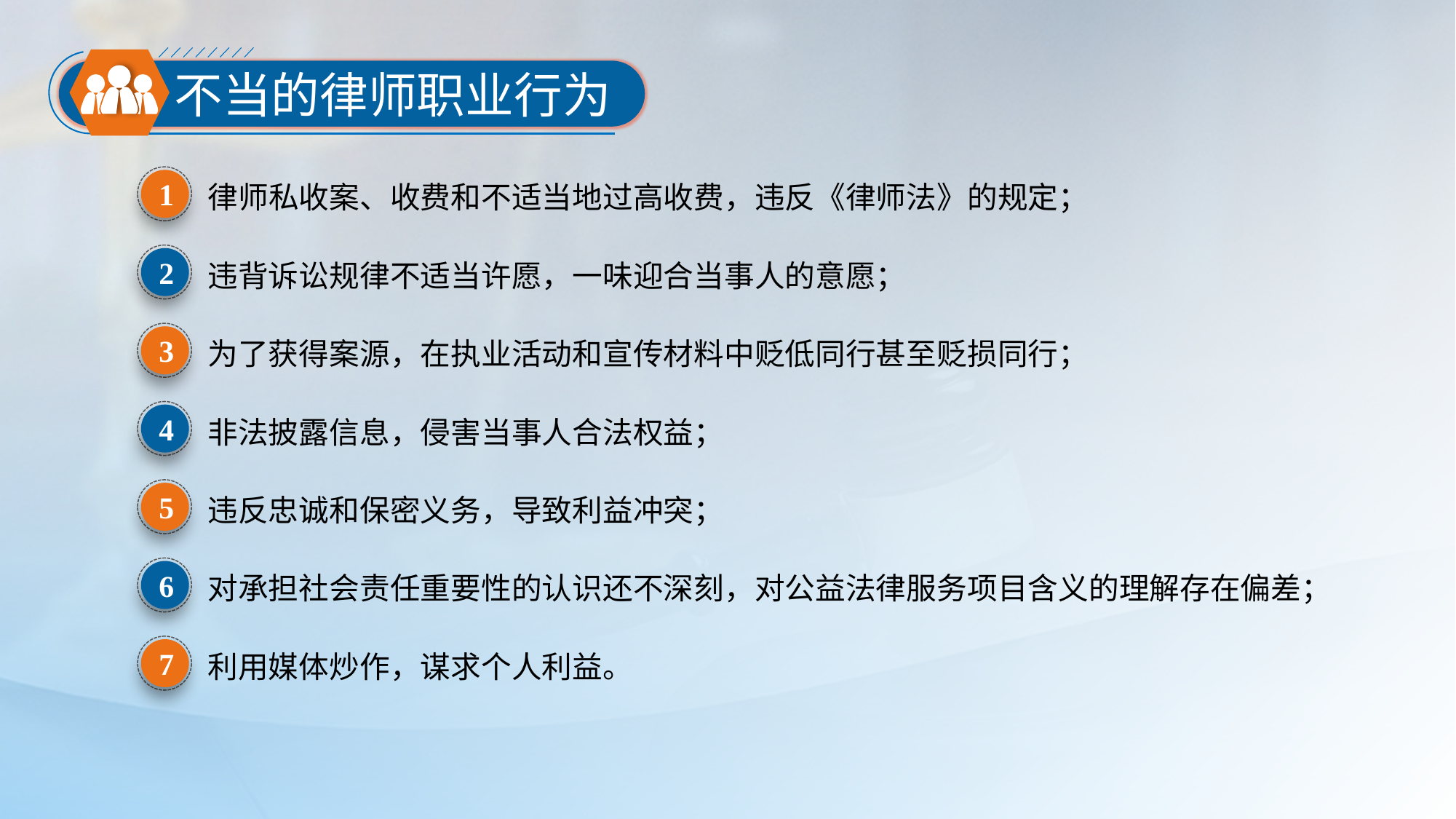

不当的律师职业行为

1
律师私收案、收费和不适当地过高收费，违反《律师法》的规定；

2
违背诉讼规律不适当许愿，一味迎合当事人的意愿；

3
为了获得案源，在执业活动和宣传材料中贬低同行甚至贬损同行；

4
非法披露信息，侵害当事人合法权益；

5
违反忠诚和保密义务，导致利益冲突；

6
对承担社会责任重要性的认识还不深刻，对公益法律服务项目含义的理解存在偏差；

7
利用媒体炒作，谋求个人利益。